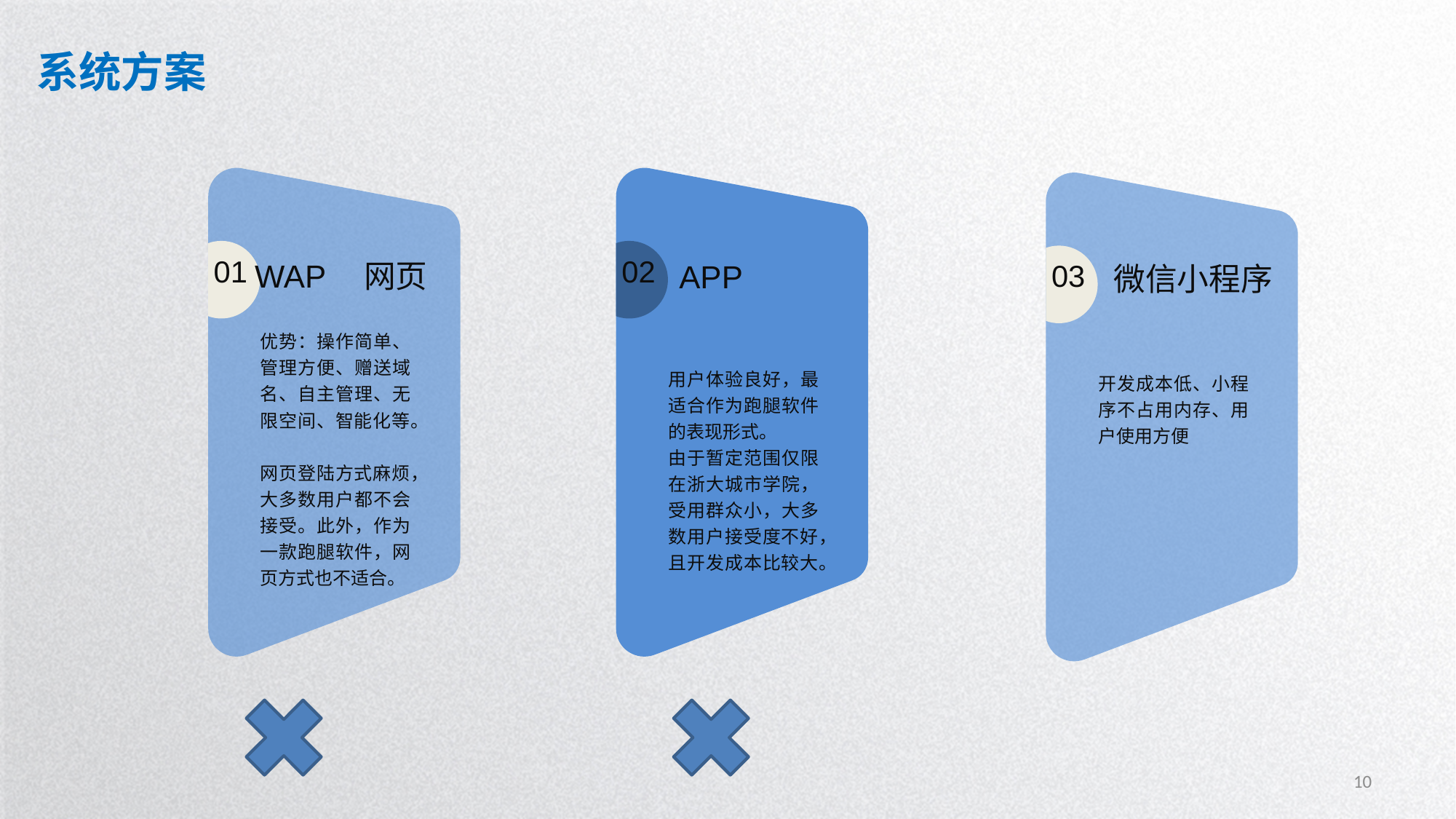

系统方案

WAP	网页
APP
微信小程序
01
02
03
优势：操作简单、管理方便、赠送域名、自主管理、无限空间、智能化等。

网页登陆方式麻烦，大多数用户都不会接受。此外，作为一款跑腿软件，网页方式也不适合。
用户体验良好，最适合作为跑腿软件的表现形式。
由于暂定范围仅限在浙大城市学院，受用群众小，大多数用户接受度不好，且开发成本比较大。
开发成本低、小程序不占用内存、用户使用方便

10